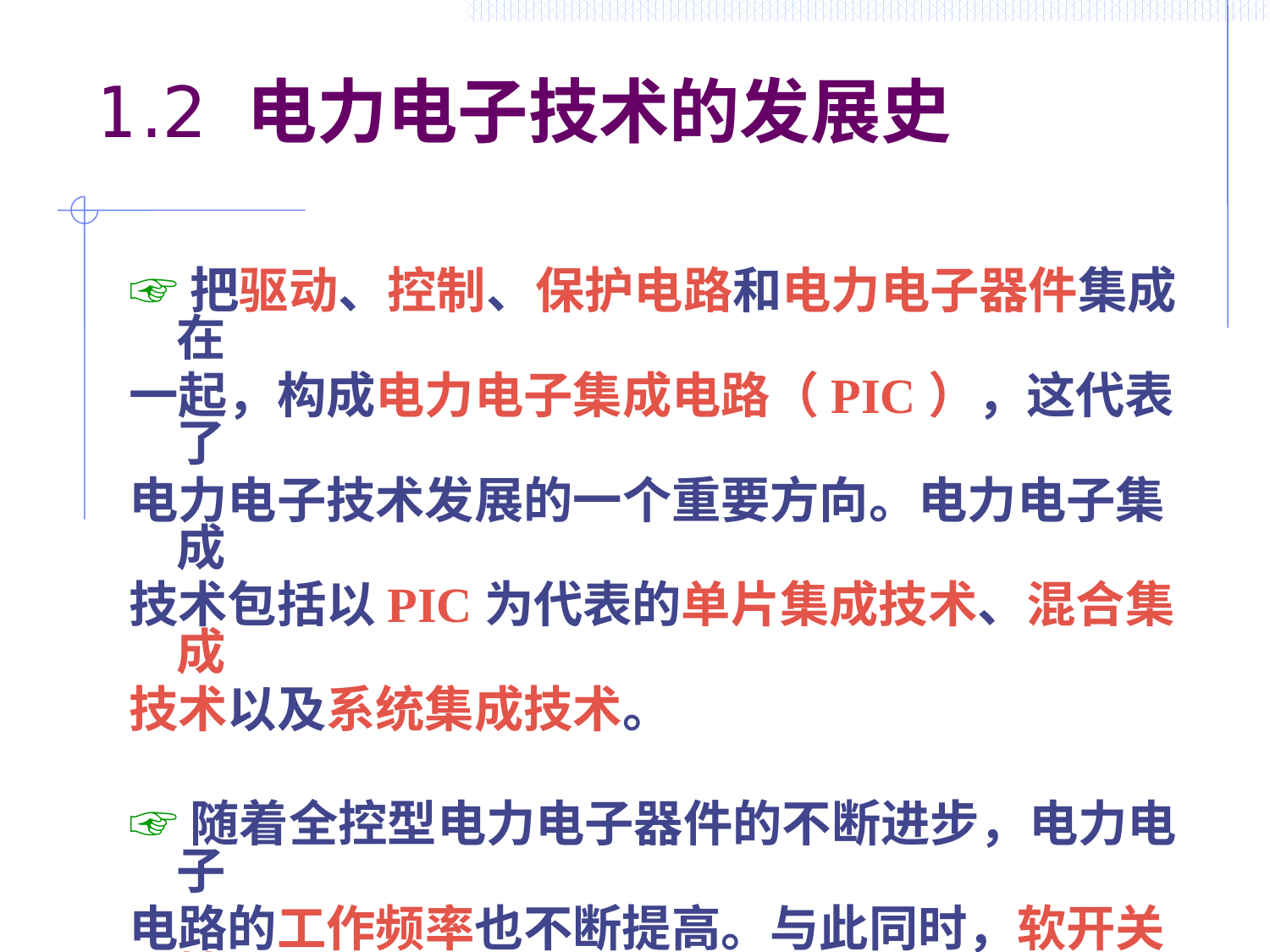

# 1.2 电力电子技术的发展史
☞把驱动、控制、保护电路和电力电子器件集成在
一起，构成电力电子集成电路（PIC），这代表了
电力电子技术发展的一个重要方向。电力电子集成
技术包括以PIC为代表的单片集成技术、混合集成
技术以及系统集成技术。

☞随着全控型电力电子器件的不断进步，电力电子
电路的工作频率也不断提高。与此同时，软开关技
术的应用在理论上可以使电力电子器件的开关损耗
降为零，从而提高了电力电子装置的功率密度。